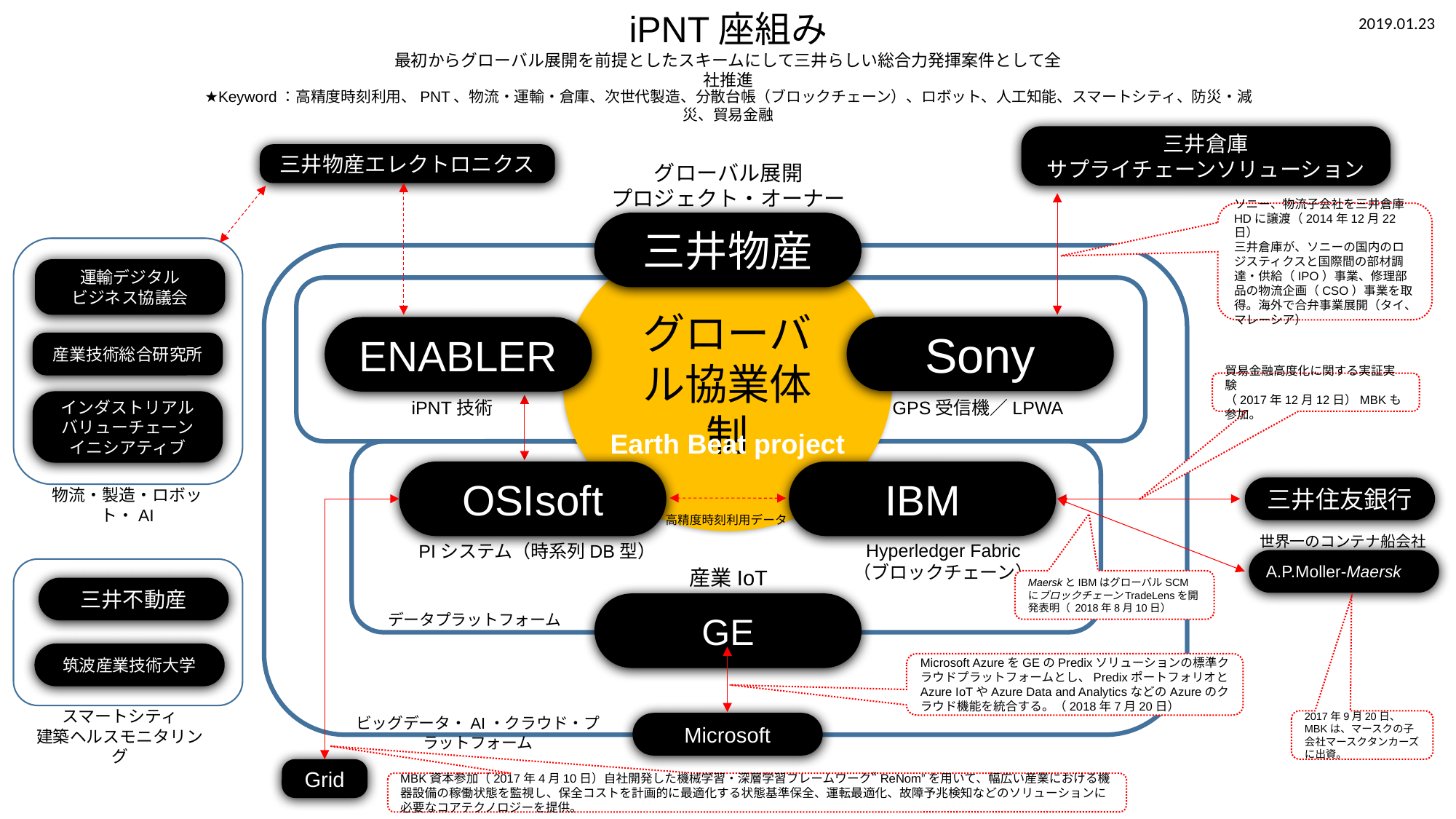

iPNT座組み
最初からグローバル展開を前提としたスキームにして三井らしい総合力発揮案件として全社推進
2019.01.23
★Keyword：高精度時刻利用、PNT、物流・運輸・倉庫、次世代製造、分散台帳（ブロックチェーン）、ロボット、人工知能、スマートシティ、防災・減災、貿易金融
三井倉庫
サプライチェーンソリューション
三井物産エレクトロニクス
グローバル展開
プロジェクト・オーナー
ソニー、物流子会社を三井倉庫HDに譲渡（2014年12月22日）
三井倉庫が、ソニーの国内のロジスティクスと国際間の部材調達・供給（IPO）事業、修理部品の物流企画（CSO）事業を取得。海外で合弁事業展開（タイ、マレーシア）
三井物産
グローバル協業体制

運輸デジタル
ビジネス協議会

Sony
ENABLER
産業技術総合研究所
貿易金融高度化に関する実証実験
（2017年12月12日）MBKも参加。
iPNT技術
GPS受信機／LPWA
インダストリアル
バリューチェーン
イニシアティブ
Earth Beat project

OSIsoft
IBM
三井住友銀行
物流・製造・ロボット・AI
高精度時刻利用データ
世界一のコンテナ船会社
Hyperledger Fabric
（ブロックチェーン）
PIシステム（時系列DB型）
A.P.Moller-Maersk

産業IoT
MaerskとIBMはグローバルSCMにブロックチェーンTradeLensを開発表明（ 2018年8月10日）
三井不動産
GE
データプラットフォーム
筑波産業技術大学
Microsoft AzureをGEのPredixソリューションの標準クラウドプラットフォームとし、PredixポートフォリオとAzure IoTやAzure Data and AnalyticsなどのAzureのクラウド機能を統合する。（2018年7月20日）
スマートシティ
建築ヘルスモニタリング
ビッグデータ・AI・クラウド・プラットフォーム
2017年9月20日、 MBKは、マースクの子会社マースクタンカーズに出資。
Microsoft
Grid
MBK資本参加（2017年4月10日）自社開発した機械学習・深層学習フレームワーク“ReNom”を用いて、幅広い産業における機器設備の稼働状態を監視し、保全コストを計画的に最適化する状態基準保全、運転最適化、故障予兆検知などのソリューションに必要なコアテクノロジーを提供。